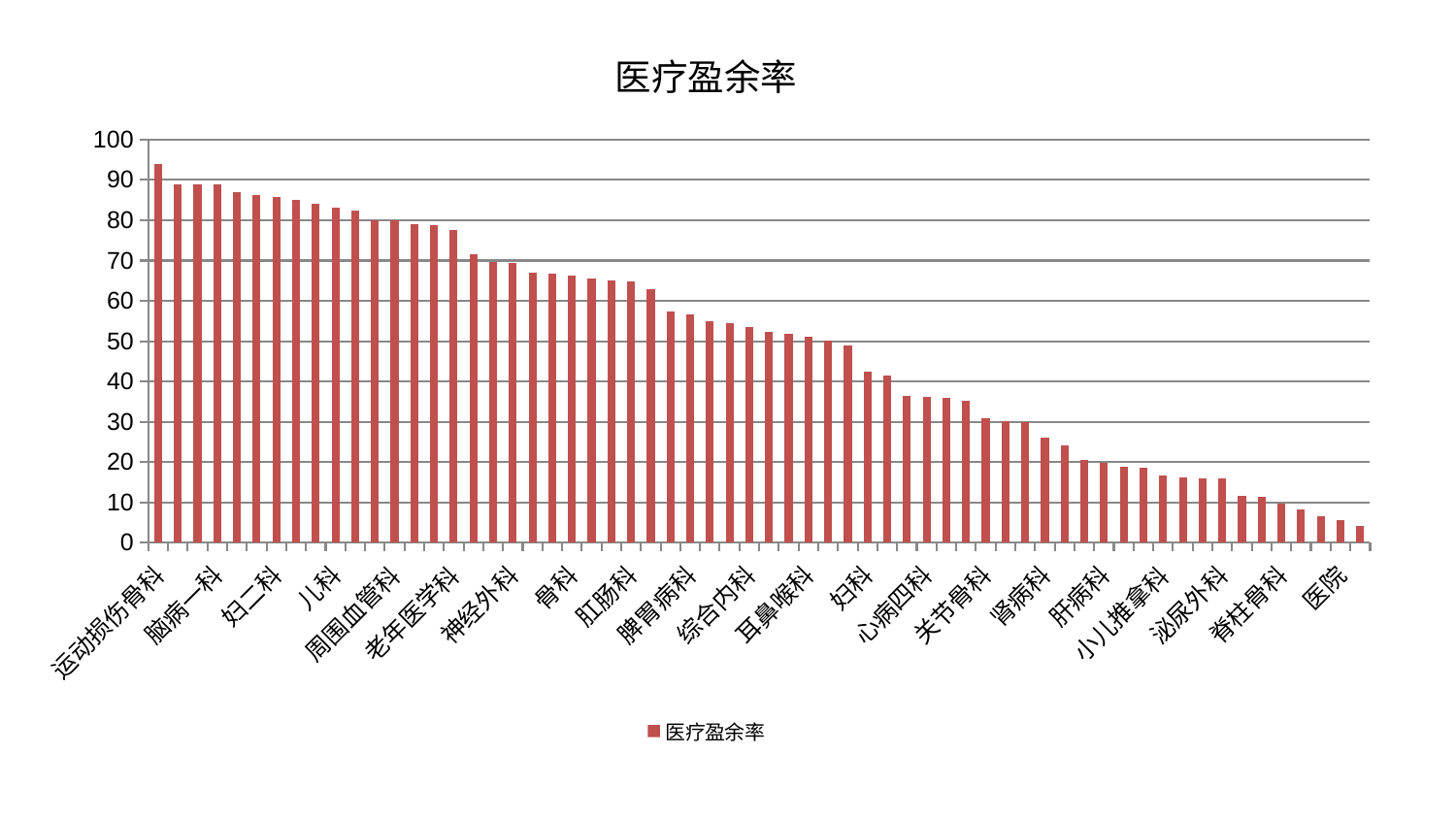

### Chart: 医疗盈余率

| Category | 医疗盈余率 |
|---|---|
| 运动损伤骨科 | 94.02957066456301 |
| 微创骨科 | 88.99390350385052 |
| 乳腺甲状腺外科 | 88.97971836613665 |
| 脑病一科 | 88.94094537112144 |
| 呼吸内科 | 87.08589365213706 |
| 口腔科 | 86.29451969901768 |
| 妇二科 | 85.8478330257823 |
| 西区重症医学科 | 85.1370165220938 |
| 脾胃科消化科合并 | 84.08916469402212 |
| 儿科 | 83.13120906791416 |
| 风湿病科 | 82.36228810464243 |
| 东区肾病科 | 80.07887789715741 |
| 周围血管科 | 79.87922024295744 |
| 心病三科 | 79.04516722827384 |
| 血液科 | 78.70311836266757 |
| 老年医学科 | 77.59695952599073 |
| 肿瘤内科 | 71.58548444820856 |
| 身心医学科 | 69.57994384863395 |
| 神经外科 | 69.38026172944156 |
| 皮肤科 | 66.91547879401001 |
| 中医经典科 | 66.75539512188764 |
| 骨科 | 66.28965602355453 |
| 显微骨科 | 65.51604165036926 |
| 肾脏内科 | 64.99631320977362 |
| 肛肠科 | 64.76915401053664 |
| 胸外科 | 63.00610917168126 |
| 康复科 | 57.473803629180466 |
| 脾胃病科 | 56.54390890335781 |
| 男科 | 54.947646681849974 |
| 妇科妇二科合并 | 54.41219990399673 |
| 综合内科 | 53.477681157410515 |
| 治未病中心 | 52.39705200597624 |
| 内分泌科 | 51.827394859833895 |
| 耳鼻喉科 | 51.08254725062302 |
| 眼科 | 50.22763438003515 |
| 肝胆外科 | 49.05347997129987 |
| 妇科 | 42.4269213465484 |
| 东区重症医学科 | 41.519503154801555 |
| 神经内科 | 36.35877138966295 |
| 心病四科 | 36.232396241071285 |
| 推拿科 | 35.97108394480075 |
| 脑病二科 | 35.31443048327423 |
| 关节骨科 | 30.808809789814973 |
| 美容皮肤科 | 30.25038412577592 |
| 重症医学科 | 29.922975399443462 |
| 肾病科 | 26.094471396141405 |
| 产科 | 24.0223858867469 |
| 中医外治中心 | 20.598563248446133 |
| 肝病科 | 19.723057988009284 |
| 创伤骨科 | 18.865251149638706 |
| 小儿骨科 | 18.564049303710494 |
| 小儿推拿科 | 16.570555979223922 |
| 针灸科 | 16.075816562891674 |
| 心血管内科 | 15.963177323259137 |
| 泌尿外科 | 15.882395933705684 |
| 心病二科 | 11.685006229190842 |
| 心病一科 | 11.341092576563794 |
| 脊柱骨科 | 9.633636696260384 |
| 消化内科 | 8.142642625145346 |
| 普通外科 | 6.598582288031696 |
| 医院 | 5.563016825621725 |
| 脑病三科 | 4.098337375698358 |
92